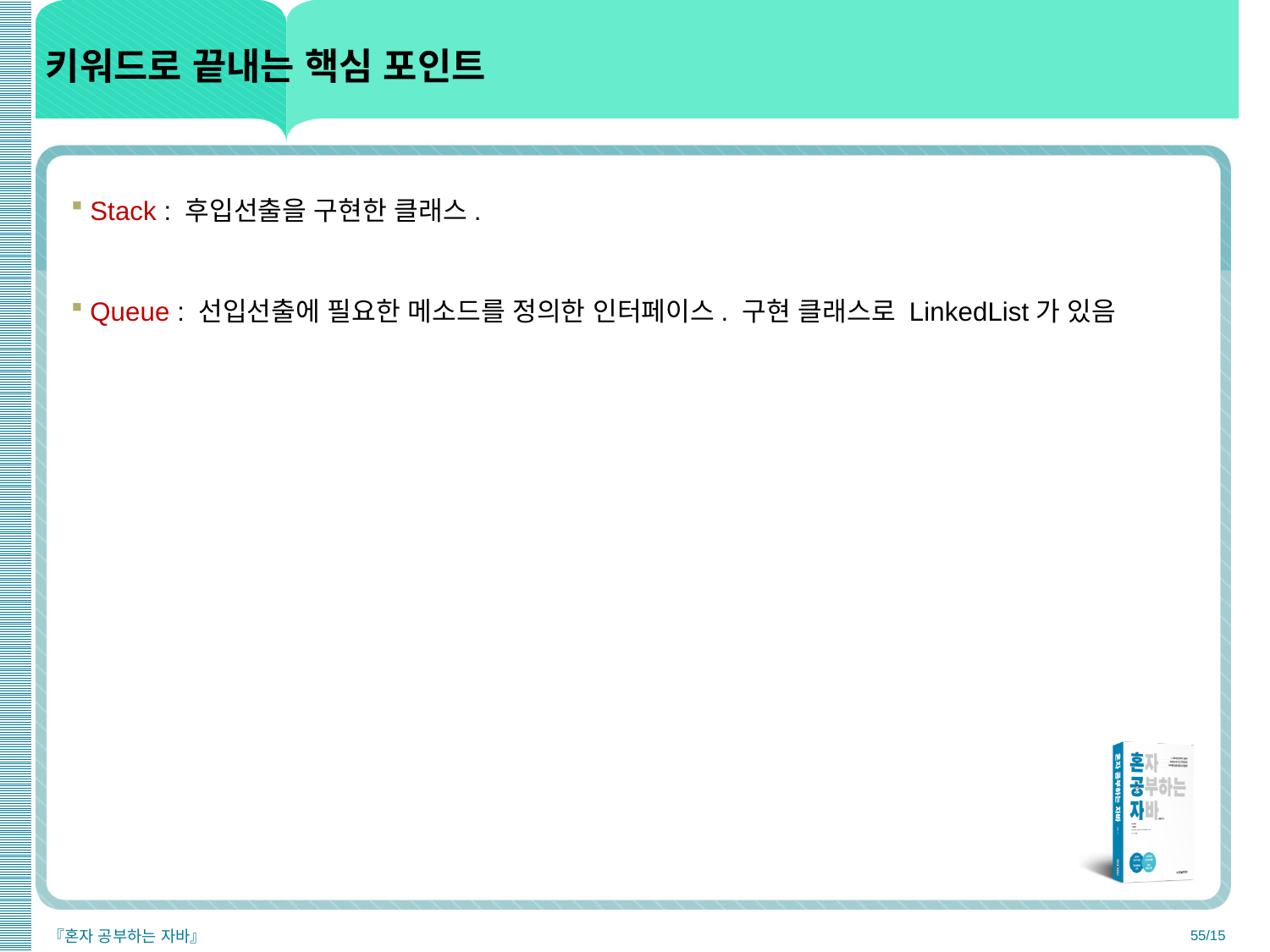

# 키워드로 끝내는 핵심 포인트

Stack : 후입선출을 구현한 클래스.

Queue : 선입선출에 필요한 메소드를 정의한 인터페이스. 구현 클래스로 LinkedList가 있음